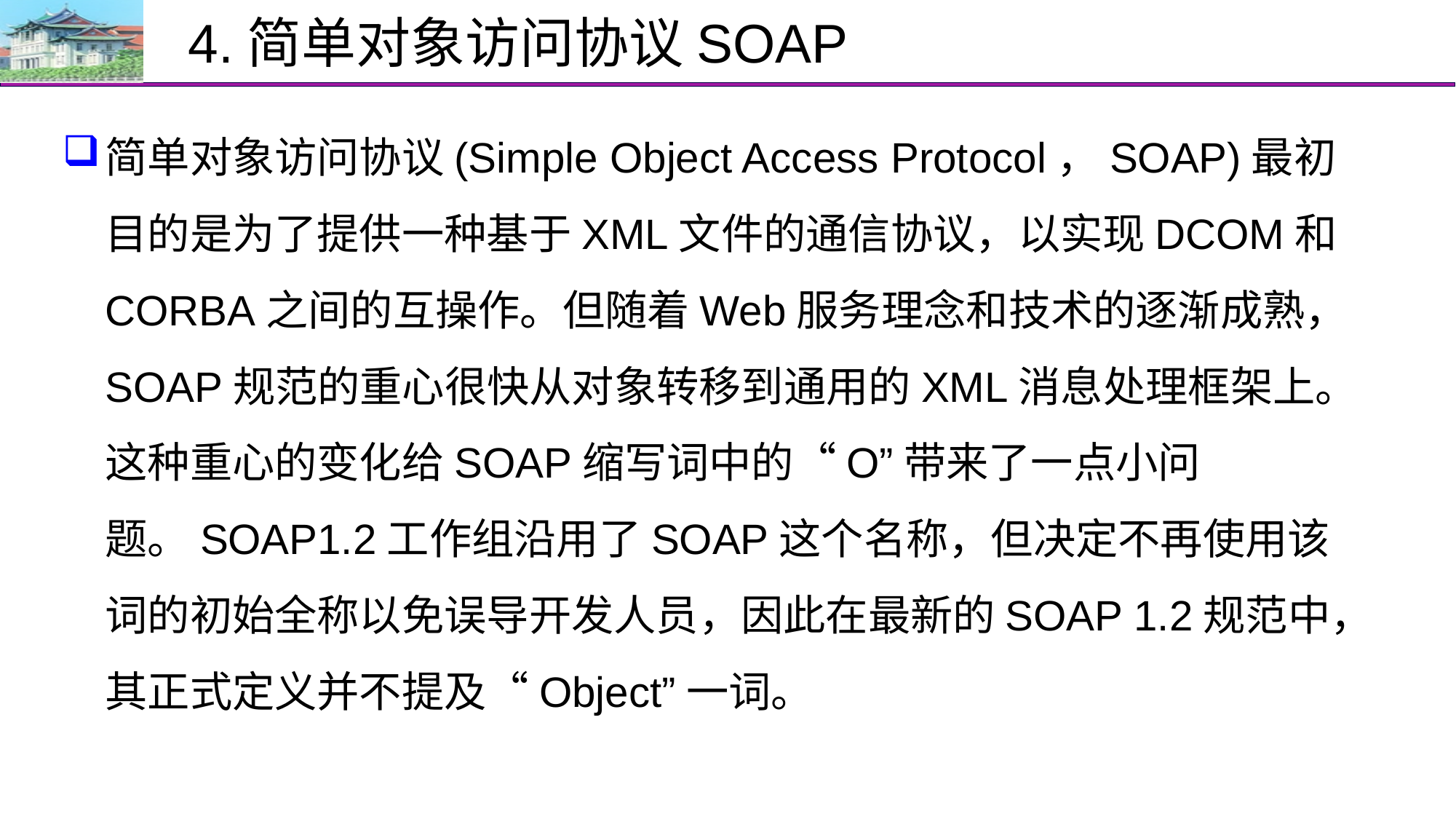

# 4.简单对象访问协议SOAP
简单对象访问协议(Simple Object Access Protocol，SOAP)最初目的是为了提供一种基于XML文件的通信协议，以实现DCOM和CORBA之间的互操作。但随着Web服务理念和技术的逐渐成熟，SOAP规范的重心很快从对象转移到通用的XML消息处理框架上。这种重心的变化给SOAP缩写词中的“O”带来了一点小问题。SOAP1.2工作组沿用了SOAP这个名称，但决定不再使用该词的初始全称以免误导开发人员，因此在最新的SOAP 1.2规范中，其正式定义并不提及“Object”一词。